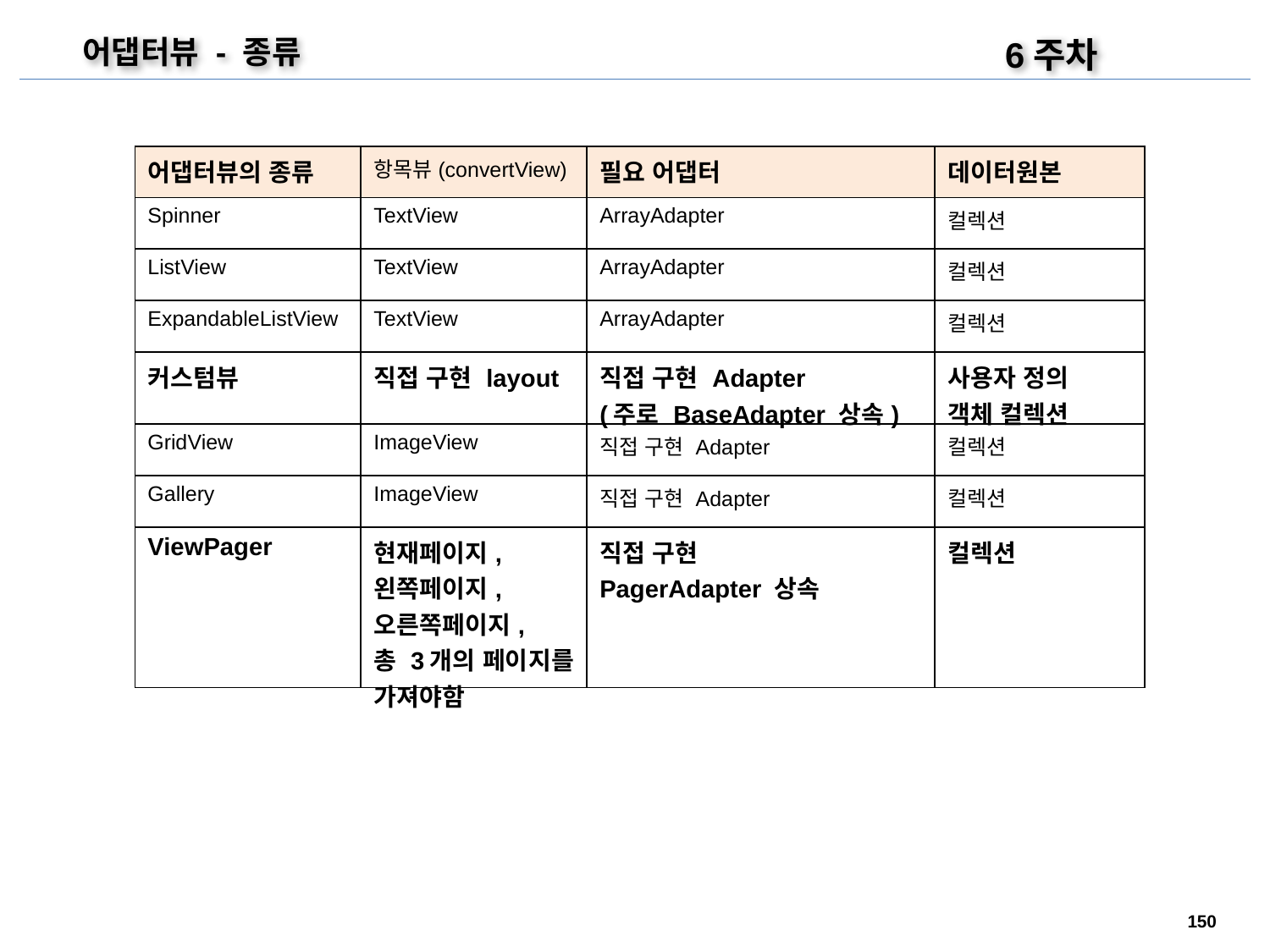

6주차
어댑터뷰 - 종류
| 어댑터뷰의 종류 | 항목뷰(convertView) | 필요 어댑터 | 데이터원본 |
| --- | --- | --- | --- |
| Spinner | TextView | ArrayAdapter | 컬렉션 |
| ListView | TextView | ArrayAdapter | 컬렉션 |
| ExpandableListView | TextView | ArrayAdapter | 컬렉션 |
| 커스텀뷰 | 직접 구현 layout | 직접 구현 Adapter (주로 BaseAdapter 상속) | 사용자 정의 객체 컬렉션 |
| GridView | ImageView | 직접 구현 Adapter | 컬렉션 |
| Gallery | ImageView | 직접 구현 Adapter | 컬렉션 |
| ViewPager | 현재페이지, 왼쪽페이지, 오른쪽페이지, 총 3개의 페이지를 가져야함 | 직접 구현 PagerAdapter 상속 | 컬렉션 |